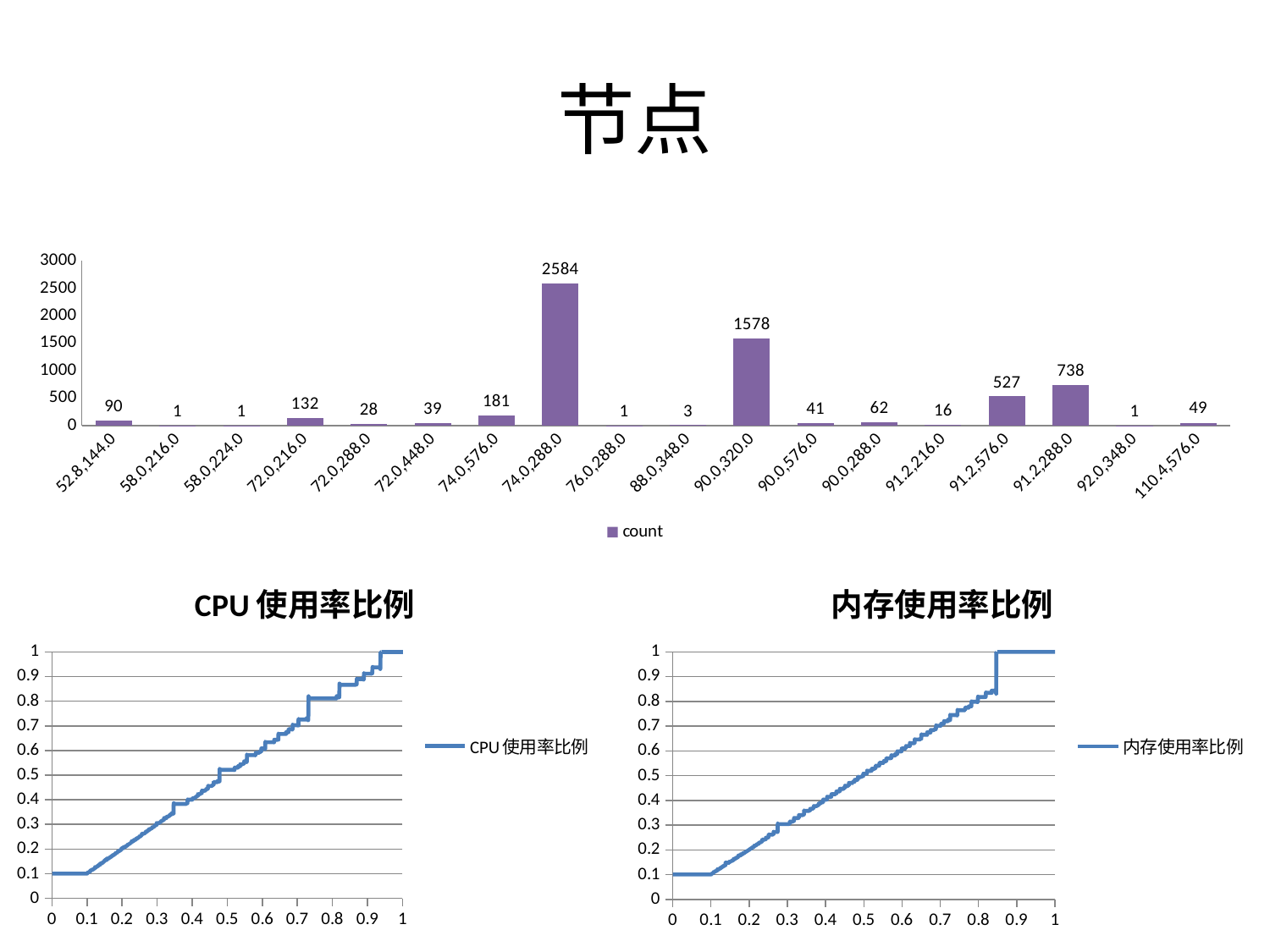

# 节点

### Chart

| Category | count |
|---|---|
| 52.8,144.0 | 90.0 |
| 58.0,216.0 | 1.0 |
| 58.0,224.0 | 1.0 |
| 72.0,216.0 | 132.0 |
| 72.0,288.0 | 28.0 |
| 72.0,448.0 | 39.0 |
| 74.0,576.0 | 181.0 |
| 74.0,288.0 | 2584.0 |
| 76.0,288.0 | 1.0 |
| 88.0,348.0 | 3.0 |
| 90.0,320.0 | 1578.0 |
| 90.0,576.0 | 41.0 |
| 90.0,288.0 | 62.0 |
| 91.2,216.0 | 16.0 |
| 91.2,576.0 | 527.0 |
| 91.2,288.0 | 738.0 |
| 92.0,348.0 | 1.0 |
| 110.4,576.0 | 49.0 |

### Chart: CPU使用率比例

| Category | CPU使用率比例 |
|---|---|

### Chart:

| Category | 内存使用率比例 |
|---|---|